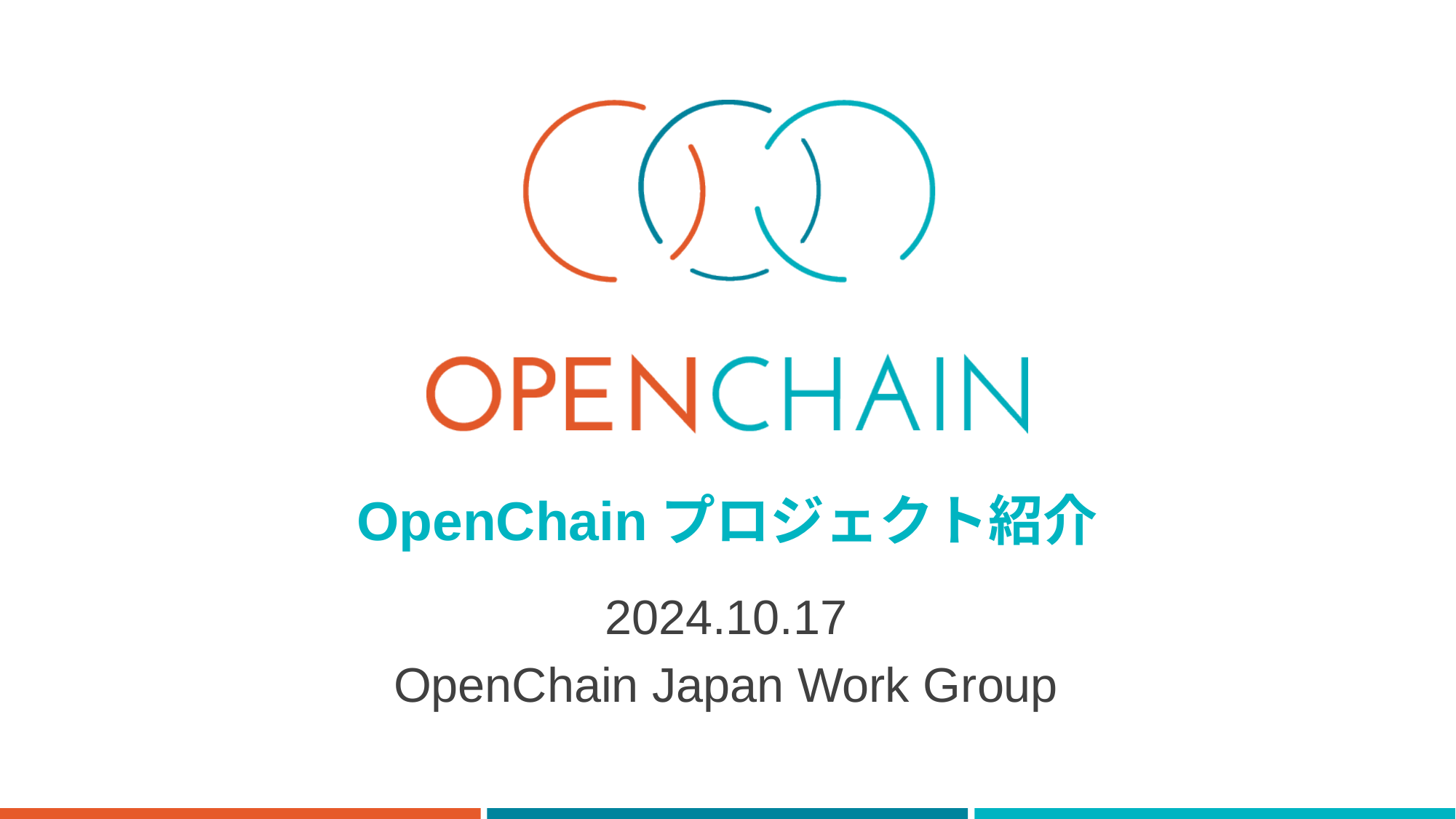

# OpenChainプロジェクト紹介
2024.10.17
OpenChain Japan Work Group